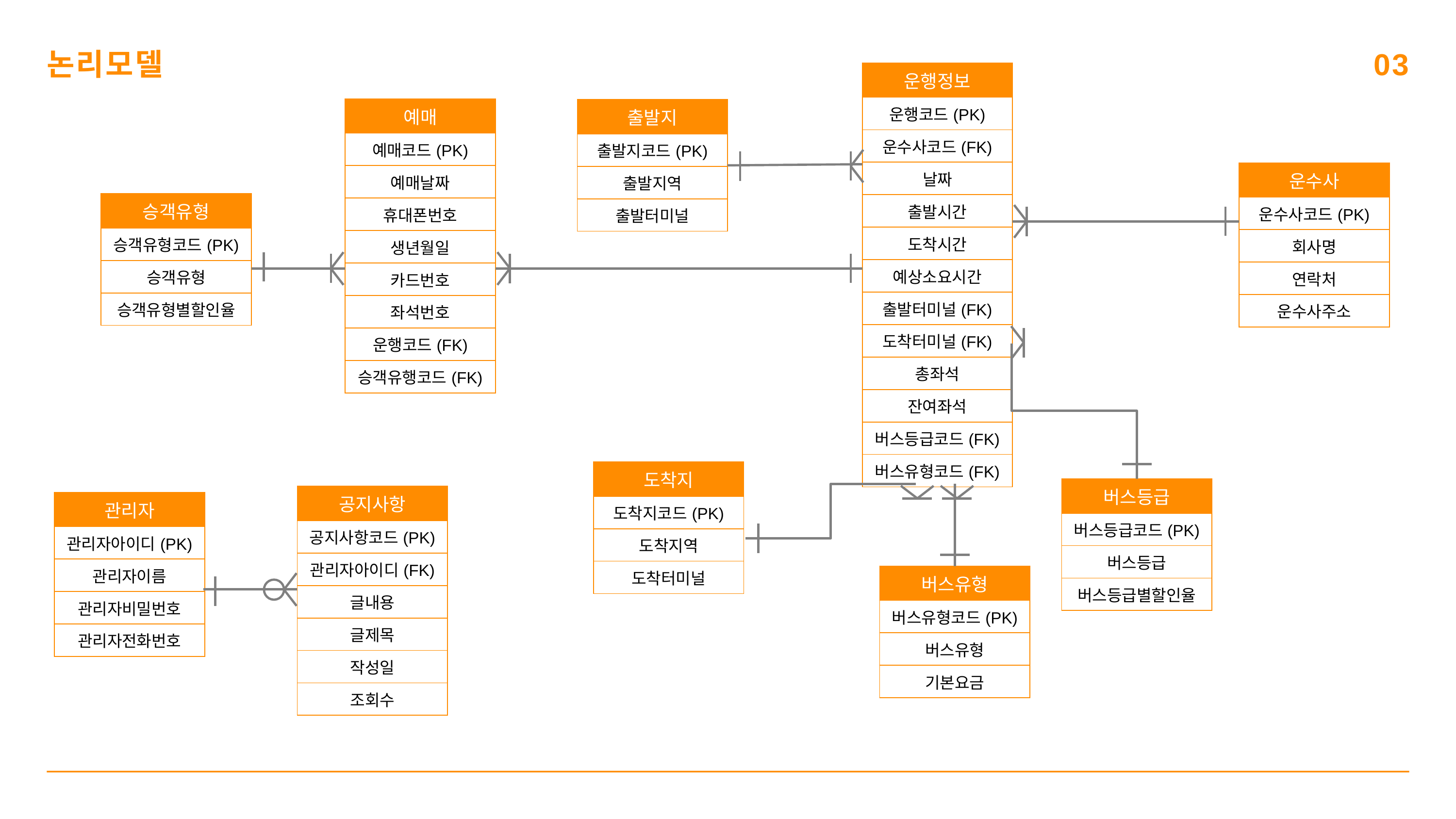

논리모델
03
| 운행정보 |
| --- |
| 운행코드(PK) |
| 운수사코드(FK) |
| 날짜 |
| 출발시간 |
| 도착시간 |
| 예상소요시간 |
| 출발터미널(FK) |
| 도착터미널(FK) |
| 총좌석 |
| 잔여좌석 |
| 버스등급코드(FK) |
| 버스유형코드(FK) |
| 예매 |
| --- |
| 예매코드(PK) |
| 예매날짜 |
| 휴대폰번호 |
| 생년월일 |
| 카드번호 |
| 좌석번호 |
| 운행코드(FK) |
| 승객유행코드(FK) |
| 출발지 |
| --- |
| 출발지코드(PK) |
| 출발지역 |
| 출발터미널 |
| 운수사 |
| --- |
| 운수사코드(PK) |
| 회사명 |
| 연락처 |
| 운수사주소 |
| 승객유형 |
| --- |
| 승객유형코드(PK) |
| 승객유형 |
| 승객유형별할인율 |
| 도착지 |
| --- |
| 도착지코드(PK) |
| 도착지역 |
| 도착터미널 |
| 버스등급 |
| --- |
| 버스등급코드(PK) |
| 버스등급 |
| 버스등급별할인율 |
| 공지사항 |
| --- |
| 공지사항코드(PK) |
| 관리자아이디(FK) |
| 글내용 |
| 글제목 |
| 작성일 |
| 조회수 |
| 관리자 |
| --- |
| 관리자아이디(PK) |
| 관리자이름 |
| 관리자비밀번호 |
| 관리자전화번호 |
| 버스유형 |
| --- |
| 버스유형코드(PK) |
| 버스유형 |
| 기본요금 |